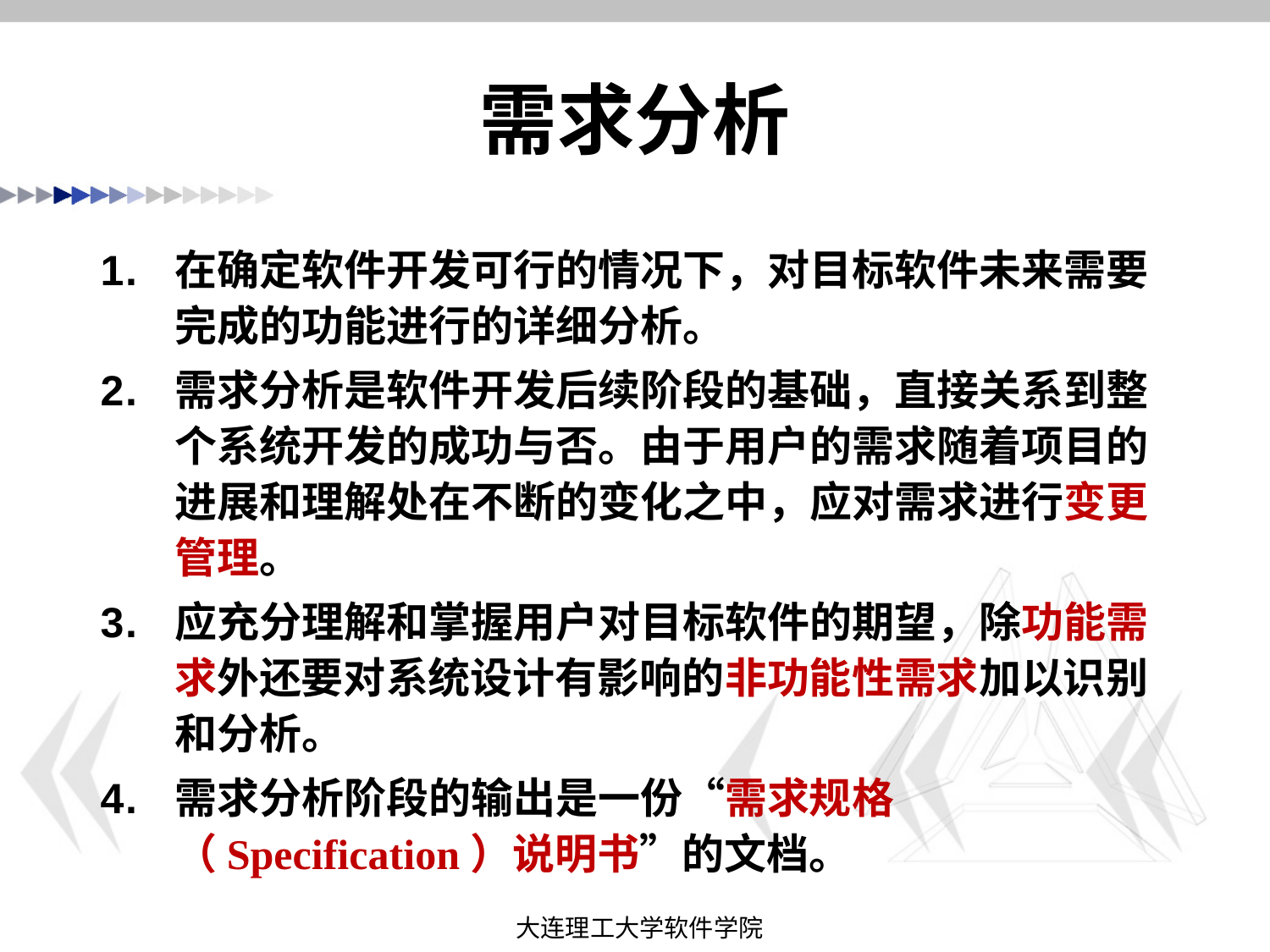

# 需求分析
在确定软件开发可行的情况下，对目标软件未来需要完成的功能进行的详细分析。
需求分析是软件开发后续阶段的基础，直接关系到整个系统开发的成功与否。由于用户的需求随着项目的进展和理解处在不断的变化之中，应对需求进行变更管理。
应充分理解和掌握用户对目标软件的期望，除功能需求外还要对系统设计有影响的非功能性需求加以识别和分析。
需求分析阶段的输出是一份“需求规格（Specification）说明书”的文档。

大连理工大学软件学院
7